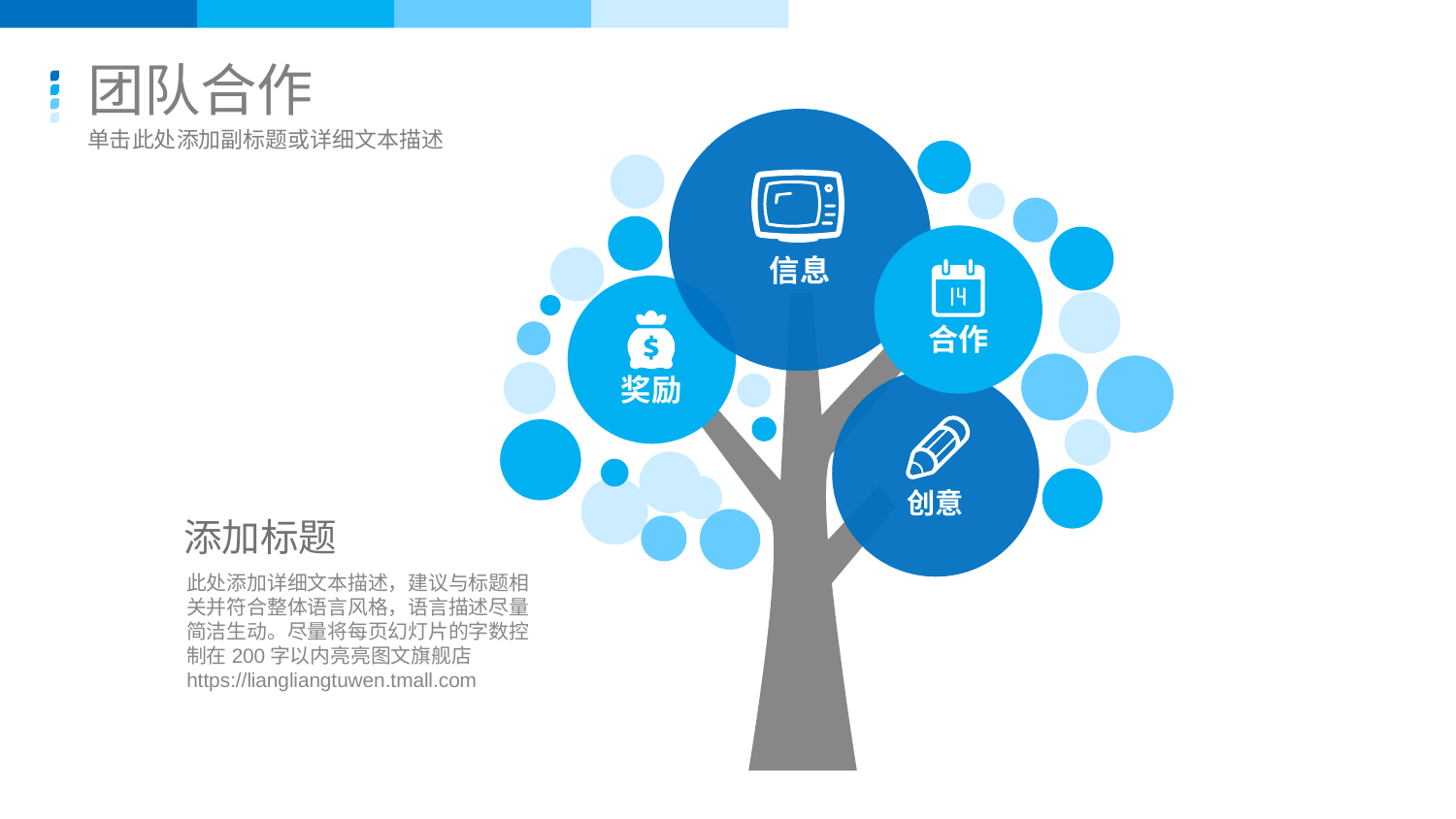

团队合作
信息
单击此处添加副标题或详细文本描述

合作

奖励

创意

添加标题

我们的概念树

此处添加详细文本描述，建议与标题相关并符合整体语言风格，语言描述尽量简洁生动。尽量将每页幻灯片的字数控制在200字以内亮亮图文旗舰店https://liangliangtuwen.tmall.com